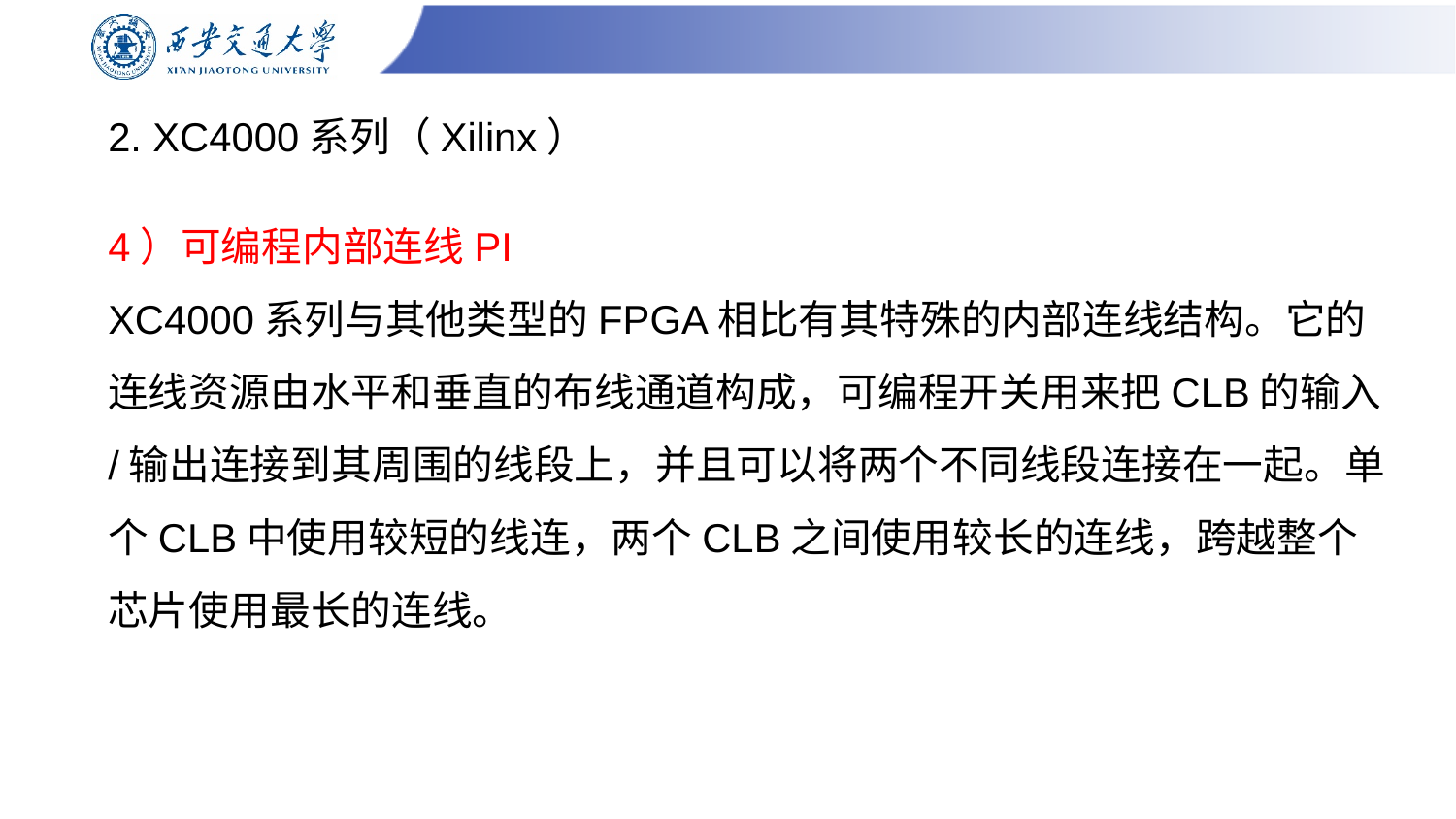

# 2. XC4000系列（Xilinx）
4）可编程内部连线PI
XC4000系列与其他类型的FPGA相比有其特殊的内部连线结构。它的连线资源由水平和垂直的布线通道构成，可编程开关用来把CLB的输入/输出连接到其周围的线段上，并且可以将两个不同线段连接在一起。单个CLB中使用较短的线连，两个CLB之间使用较长的连线，跨越整个芯片使用最长的连线。